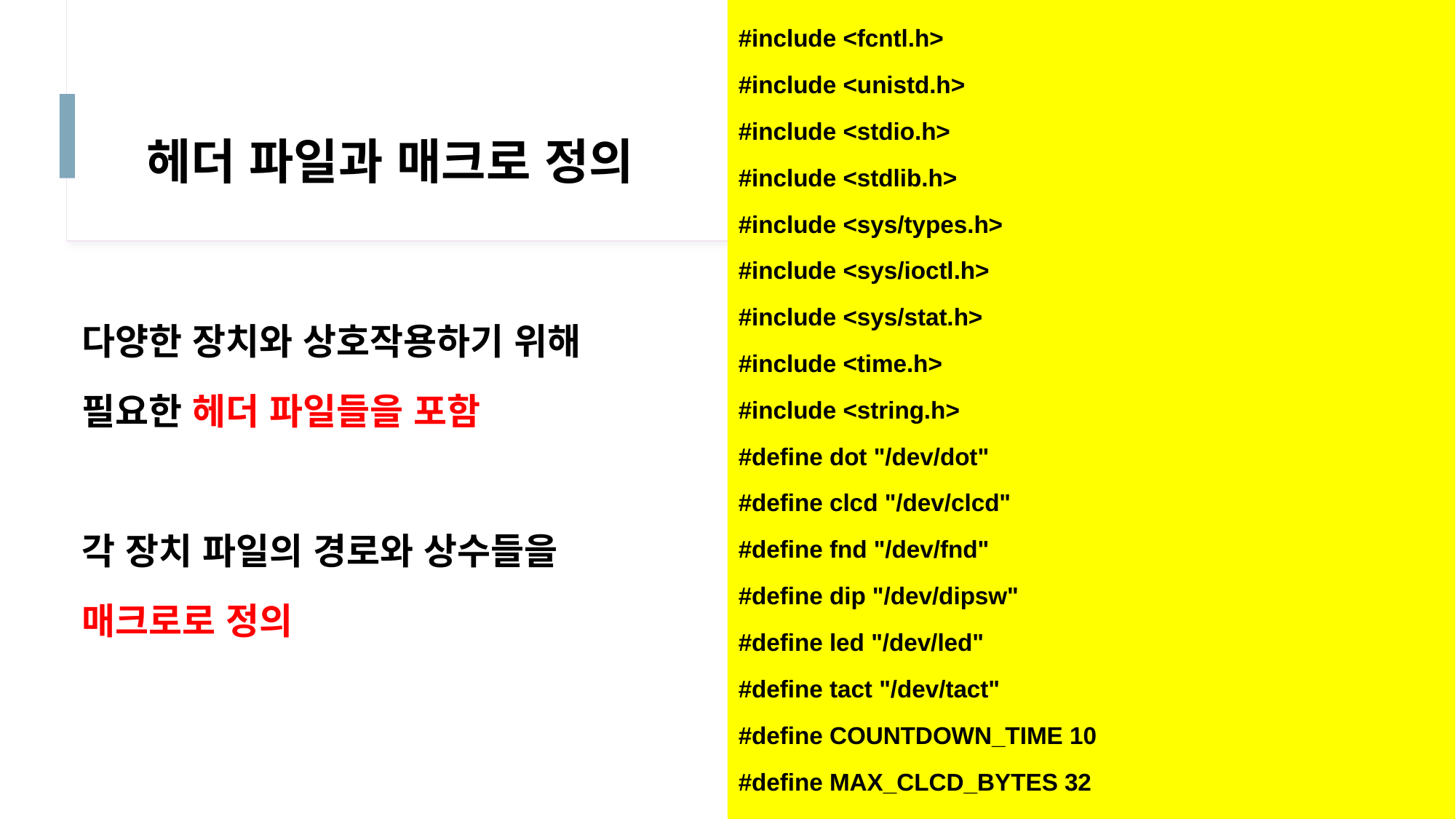

#include <fcntl.h>
#include <unistd.h>
#include <stdio.h>
#include <stdlib.h>
#include <sys/types.h>
#include <sys/ioctl.h>
#include <sys/stat.h>
#include <time.h>
#include <string.h>
#define dot "/dev/dot"
#define clcd "/dev/clcd"
#define fnd "/dev/fnd"
#define dip "/dev/dipsw"
#define led "/dev/led"
#define tact "/dev/tact"
#define COUNTDOWN_TIME 10
#define MAX_CLCD_BYTES 32

# 헤더 파일과 매크로 정의
다양한 장치와 상호작용하기 위해
필요한 헤더 파일들을 포함

각 장치 파일의 경로와 상수들을
매크로로 정의